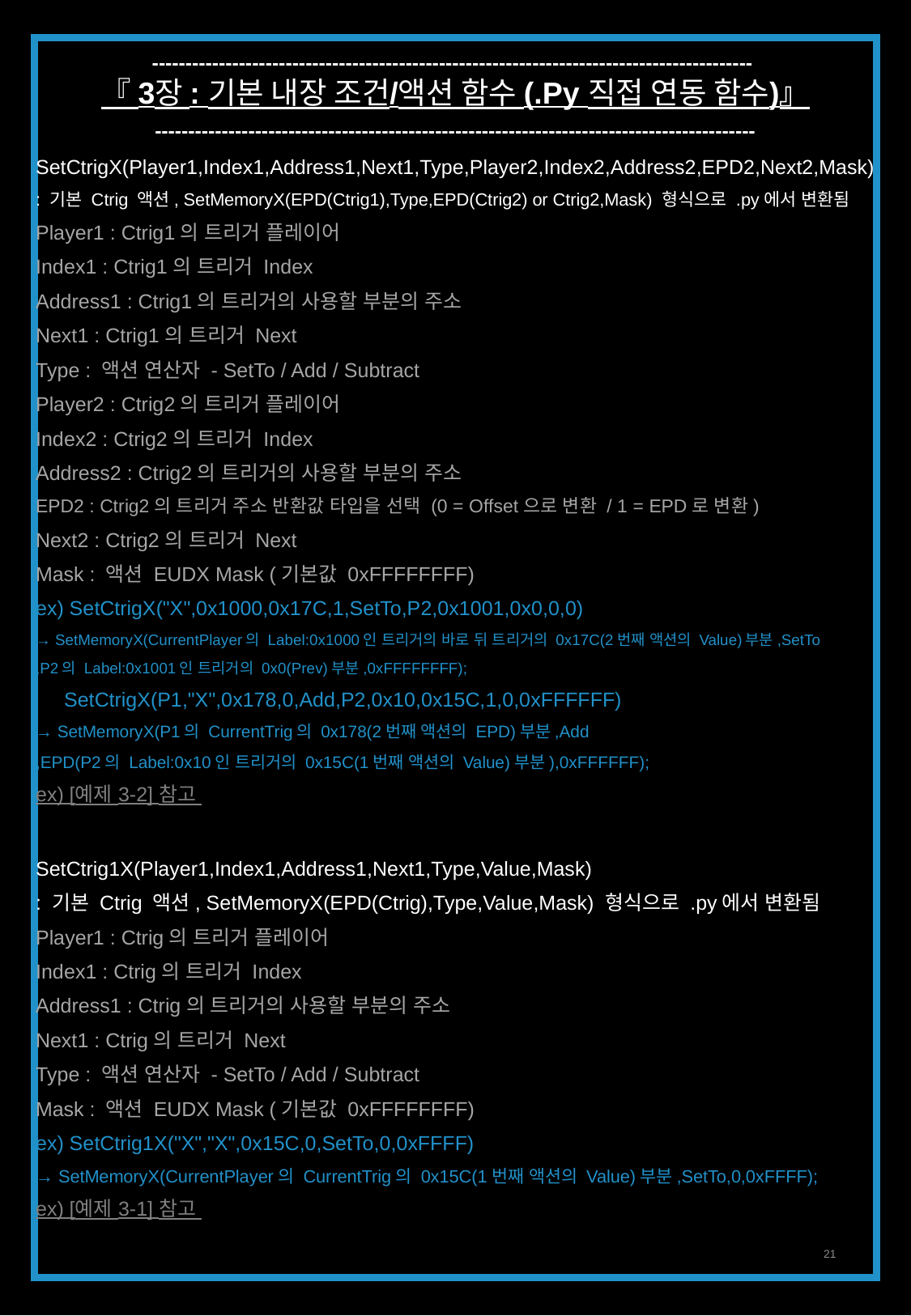

------------------------------------------------------------------------------------------
『 3장 : 기본 내장 조건/액션 함수 (.Py 직접 연동 함수)』
------------------------------------------------------------------------------------------
SetCtrigX(Player1,Index1,Address1,Next1,Type,Player2,Index2,Address2,EPD2,Next2,Mask)
: 기본 Ctrig 액션, SetMemoryX(EPD(Ctrig1),Type,EPD(Ctrig2) or Ctrig2,Mask) 형식으로 .py에서 변환됨
Player1 : Ctrig1의 트리거 플레이어
Index1 : Ctrig1의 트리거 Index
Address1 : Ctrig1의 트리거의 사용할 부분의 주소
Next1 : Ctrig1의 트리거 Next
Type : 액션 연산자 - SetTo / Add / Subtract
Player2 : Ctrig2의 트리거 플레이어
Index2 : Ctrig2의 트리거 Index
Address2 : Ctrig2의 트리거의 사용할 부분의 주소
EPD2 : Ctrig2의 트리거 주소 반환값 타입을 선택 (0 = Offset으로 변환 / 1 = EPD로 변환)
Next2 : Ctrig2의 트리거 Next
Mask : 액션 EUDX Mask (기본값 0xFFFFFFFF)
ex) SetCtrigX("X",0x1000,0x17C,1,SetTo,P2,0x1001,0x0,0,0)
→ SetMemoryX(CurrentPlayer의 Label:0x1000인 트리거의 바로 뒤 트리거의 0x17C(2번째 액션의 Value)부분,SetTo
,P2의 Label:0x1001인 트리거의 0x0(Prev)부분,0xFFFFFFFF);
     SetCtrigX(P1,"X",0x178,0,Add,P2,0x10,0x15C,1,0,0xFFFFFF)
→ SetMemoryX(P1의 CurrentTrig의 0x178(2번째 액션의 EPD)부분,Add
,EPD(P2의 Label:0x10인 트리거의 0x15C(1번째 액션의 Value)부분),0xFFFFFF);
ex) [예제 3-2] 참고

SetCtrig1X(Player1,Index1,Address1,Next1,Type,Value,Mask)
: 기본 Ctrig 액션, SetMemoryX(EPD(Ctrig),Type,Value,Mask) 형식으로 .py에서 변환됨
Player1 : Ctrig의 트리거 플레이어
Index1 : Ctrig의 트리거 Index
Address1 : Ctrig의 트리거의 사용할 부분의 주소
Next1 : Ctrig의 트리거 Next
Type : 액션 연산자 - SetTo / Add / Subtract
Mask : 액션 EUDX Mask (기본값 0xFFFFFFFF)
ex) SetCtrig1X("X","X",0x15C,0,SetTo,0,0xFFFF)
→ SetMemoryX(CurrentPlayer의 CurrentTrig의 0x15C(1번째 액션의 Value)부분,SetTo,0,0xFFFF);
ex) [예제 3-1] 참고
21